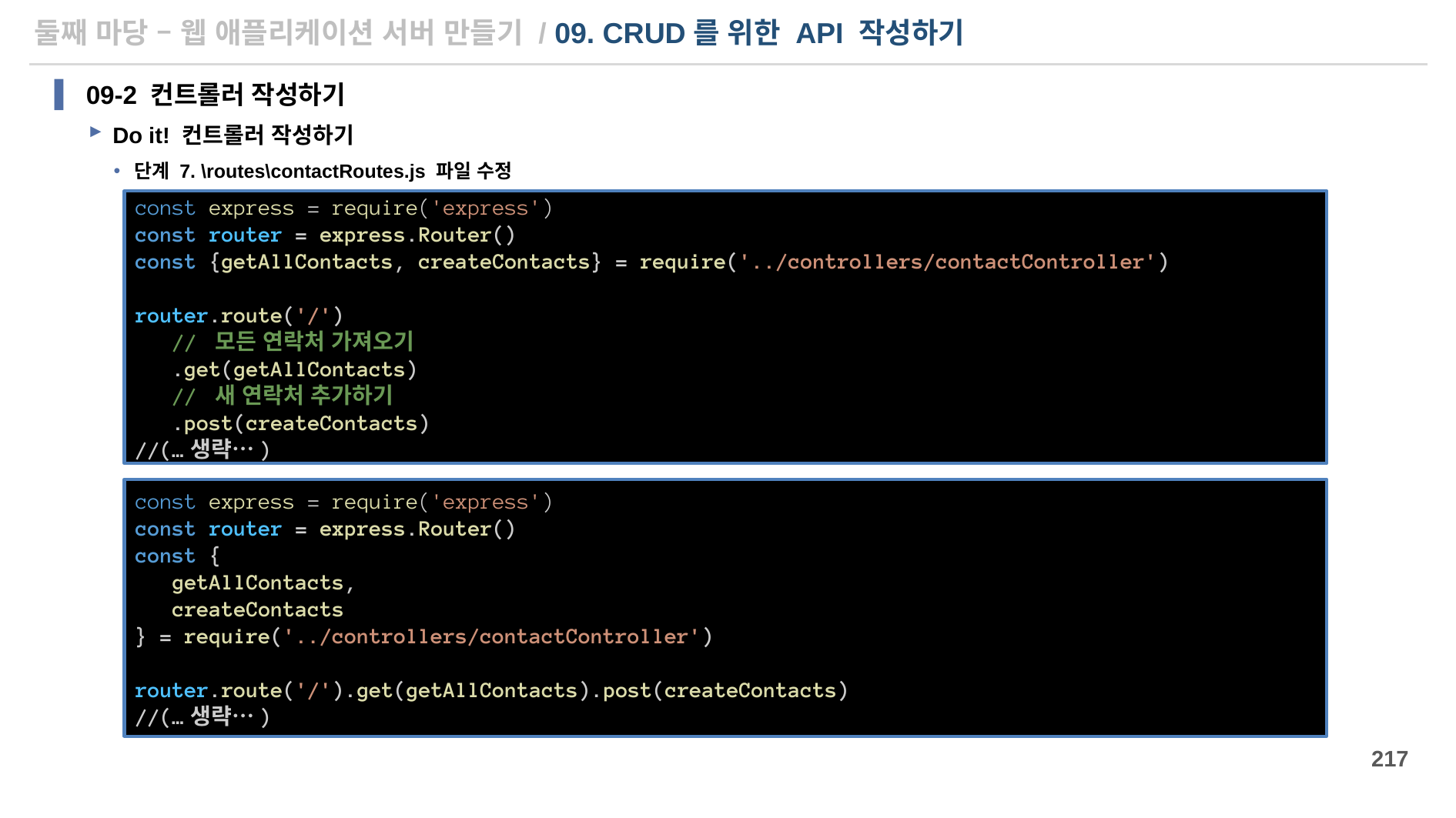

# 둘째 마당 – 웹 애플리케이션 서버 만들기 / 09. CRUD를 위한 API 작성하기
09-2 컨트롤러 작성하기
Do it! 컨트롤러 작성하기
단계 7. \routes\contactRoutes.js 파일 수정

const express = require('express')
const router = express.Router()
const {getAllContacts, createContacts} = require('../controllers/contactController')

router.route('/')
   // 모든 연락처 가져오기
   .get(getAllContacts)
   // 새 연락처 추가하기
   .post(createContacts)
//(…생략…)
const express = require('express')
const router = express.Router()
const {
   getAllContacts,
   createContacts
} = require('../controllers/contactController')

router.route('/').get(getAllContacts).post(createContacts)
//(…생략…)
217